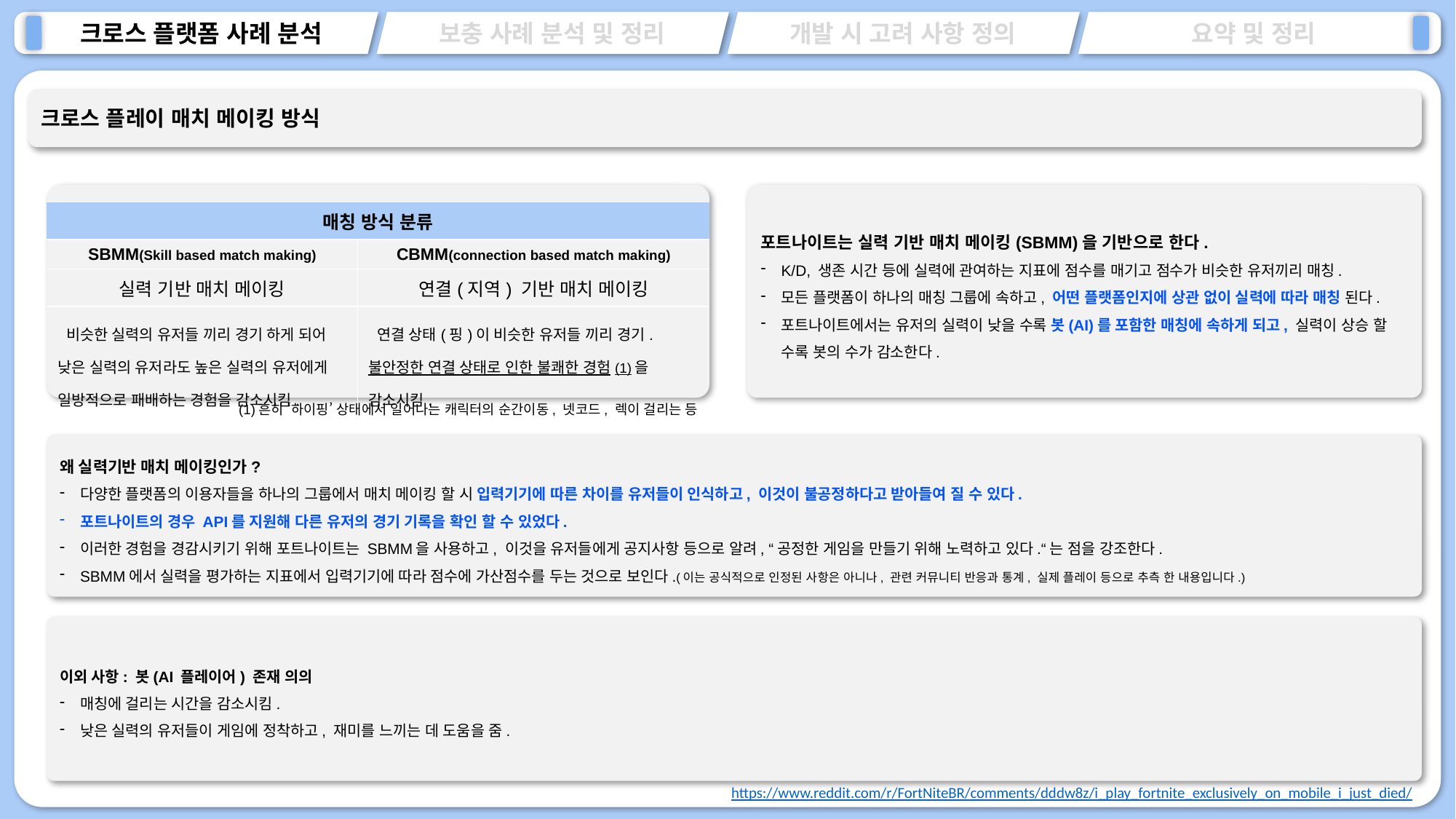

크로스 플레이 매치 메이킹 방식

포트나이트는 실력 기반 매치 메이킹(SBMM)을 기반으로 한다.
K/D, 생존 시간 등에 실력에 관여하는 지표에 점수를 매기고 점수가 비슷한 유저끼리 매칭.
모든 플랫폼이 하나의 매칭 그룹에 속하고, 어떤 플랫폼인지에 상관 없이 실력에 따라 매칭 된다.
포트나이트에서는 유저의 실력이 낮을 수록 봇(AI)를 포함한 매칭에 속하게 되고, 실력이 상승 할 수록 봇의 수가 감소한다.
| 매칭 방식 분류 |  |
| --- | --- |
| SBMM(Skill based match making) | CBMM(connection based match making) |
| 실력 기반 매치 메이킹 | 연결(지역) 기반 매치 메이킹 |
| 비슷한 실력의 유저들 끼리 경기 하게 되어 낮은 실력의 유저라도 높은 실력의 유저에게 일방적으로 패배하는 경험을 감소시킴. | 연결 상태(핑)이 비슷한 유저들 끼리 경기. 불안정한 연결 상태로 인한 불쾌한 경험(1)을 감소시킴. |
(1)흔히 ‘하이핑’ 상태에서 일어나는 캐릭터의 순간이동, 넷코드, 렉이 걸리는 등
왜 실력기반 매치 메이킹인가?
다양한 플랫폼의 이용자들을 하나의 그룹에서 매치 메이킹 할 시 입력기기에 따른 차이를 유저들이 인식하고, 이것이 불공정하다고 받아들여 질 수 있다.
포트나이트의 경우 API를 지원해 다른 유저의 경기 기록을 확인 할 수 있었다.
이러한 경험을 경감시키기 위해 포트나이트는 SBMM을 사용하고, 이것을 유저들에게 공지사항 등으로 알려, “공정한 게임을 만들기 위해 노력하고 있다.“는 점을 강조한다.
SBMM에서 실력을 평가하는 지표에서 입력기기에 따라 점수에 가산점수를 두는 것으로 보인다.(이는 공식적으로 인정된 사항은 아니나, 관련 커뮤니티 반응과 통계, 실제 플레이 등으로 추측 한 내용입니다.)
이외 사항: 봇(AI 플레이어) 존재 의의
매칭에 걸리는 시간을 감소시킴.
낮은 실력의 유저들이 게임에 정착하고, 재미를 느끼는 데 도움을 줌.
https://www.reddit.com/r/FortNiteBR/comments/dddw8z/i_play_fortnite_exclusively_on_mobile_i_just_died/